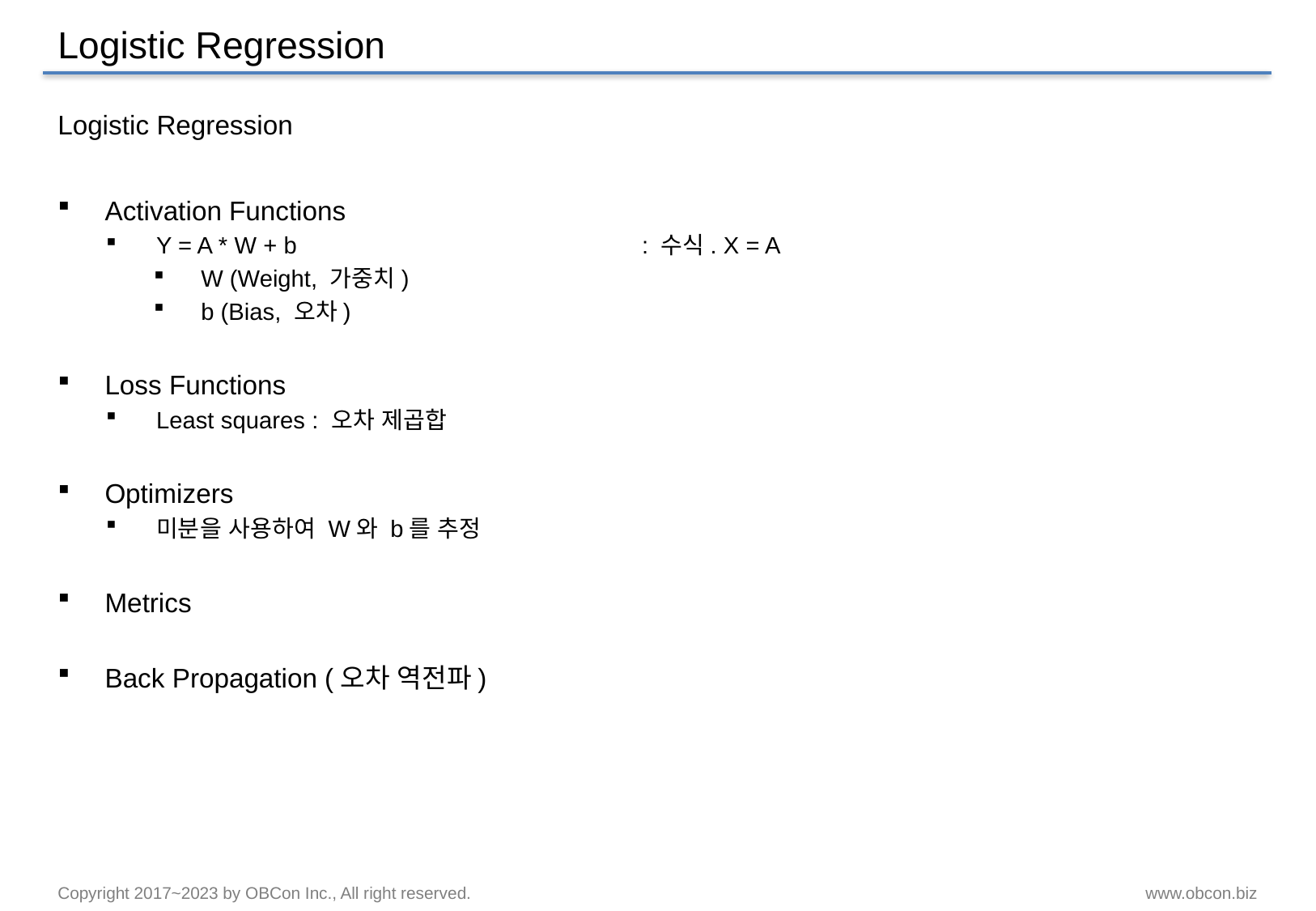

# Logistic Regression
Logistic Regression
Activation Functions
Y = A * W + b			: 수식. X = A
W (Weight, 가중치)
b (Bias, 오차)

Loss Functions
Least squares : 오차 제곱합

Optimizers
미분을 사용하여 W와 b를 추정

Metrics

Back Propagation (오차 역전파)